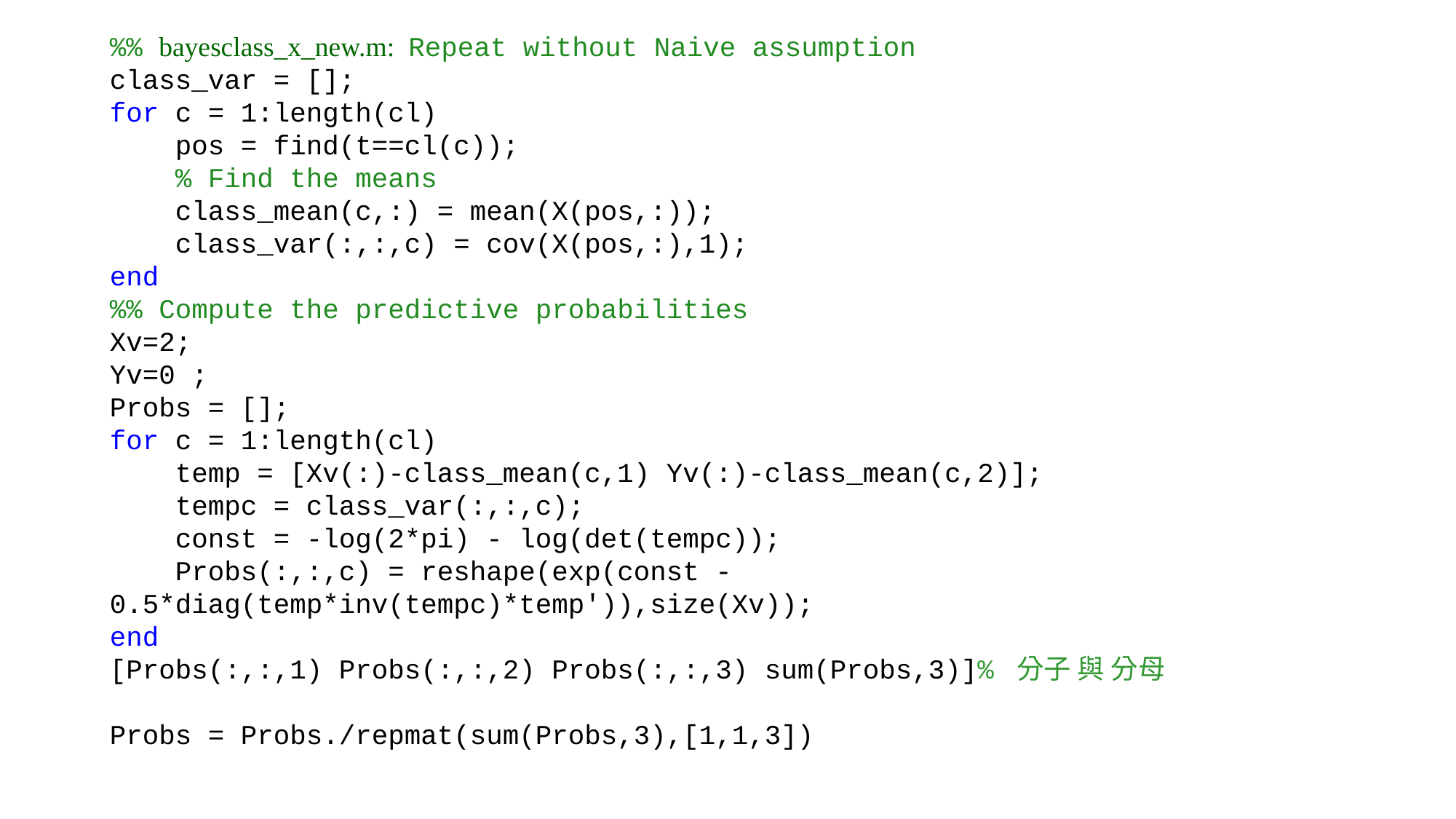

%% bayesclass_x_new.m:  Repeat without Naive assumption
class_var = [];
for c = 1:length(cl)
    pos = find(t==cl(c));
    % Find the means
    class_mean(c,:) = mean(X(pos,:));
    class_var(:,:,c) = cov(X(pos,:),1);
end
%% Compute the predictive probabilities
Xv=2;
Yv=0 ;
Probs = [];
for c = 1:length(cl)
    temp = [Xv(:)-class_mean(c,1) Yv(:)-class_mean(c,2)];
    tempc = class_var(:,:,c);
    const = -log(2*pi) - log(det(tempc));
    Probs(:,:,c) = reshape(exp(const - 0.5*diag(temp*inv(tempc)*temp')),size(Xv));
end
[Probs(:,:,1) Probs(:,:,2) Probs(:,:,3) sum(Probs,3)]% 分子 與 分母

Probs = Probs./repmat(sum(Probs,3),[1,1,3])